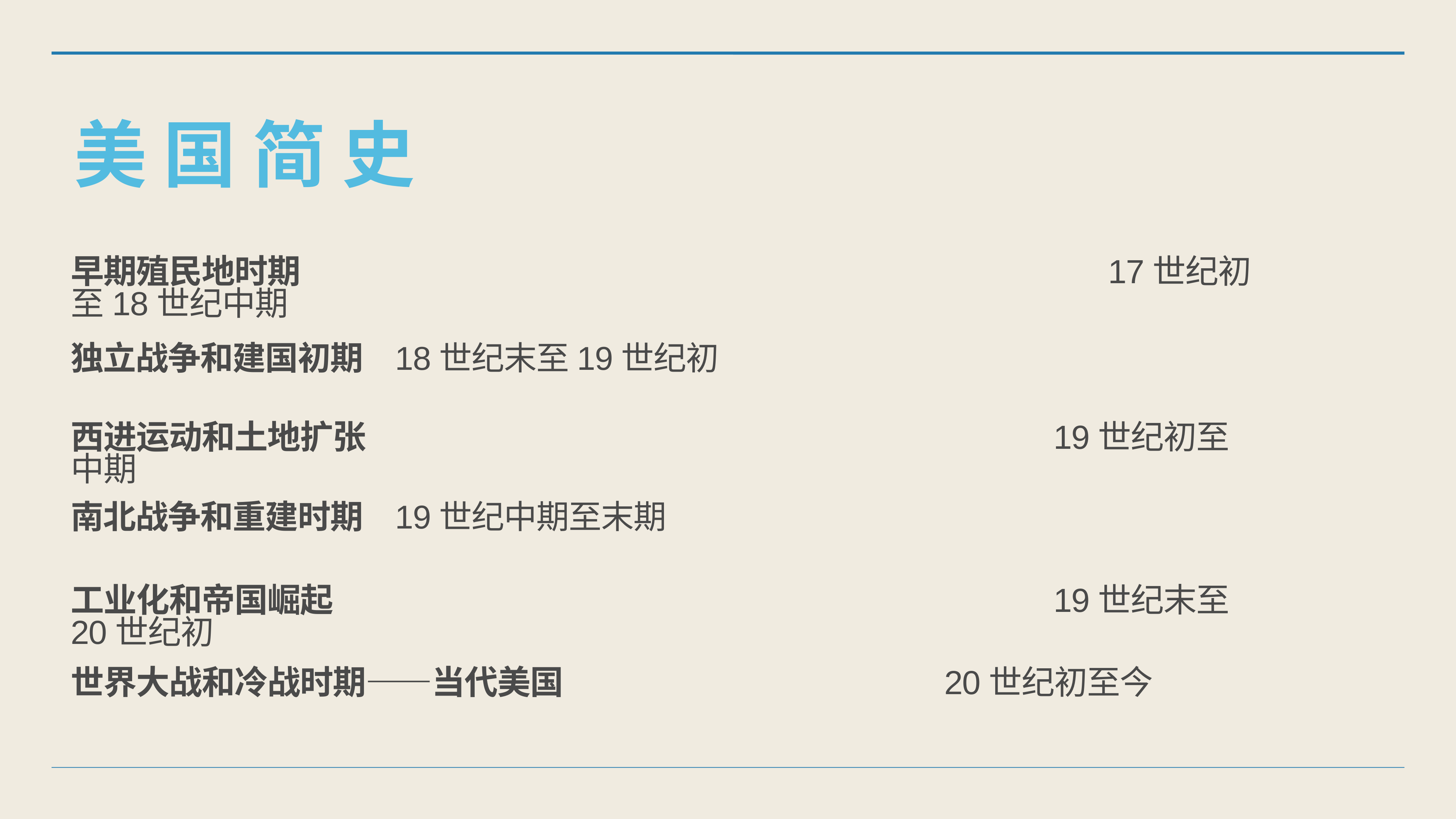

美 国 简 史
# 早期殖民地时期															17世纪初至18世纪中期
独立战争和建国初期													18世纪末至19世纪初
西进运动和土地扩张													19世纪初至中期
南北战争和重建时期													19世纪中期至末期
工业化和帝国崛起														19世纪末至20世纪初
世界大战和冷战时期——当代美国							20世纪初至今